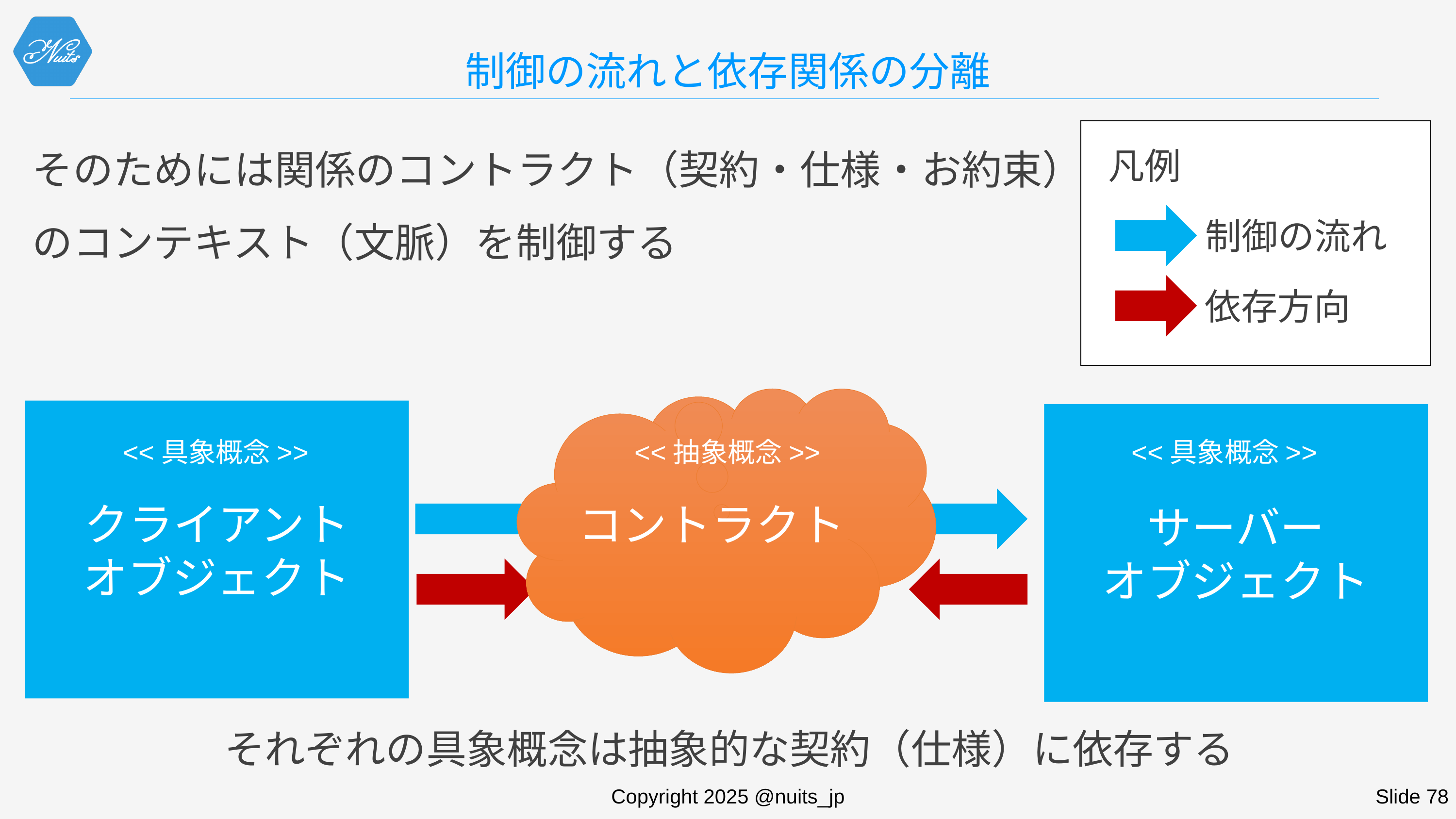

# 制御の流れと依存関係の分離
そのためには関係のコントラクト（契約・仕様・お約束）のコンテキスト（文脈）を制御する

凡例

制御の流れ

依存方向
コントラクト
クライアント
オブジェクト
サーバー
オブジェクト
<<具象概念>>
<<抽象概念>>
<<具象概念>>

それぞれの具象概念は抽象的な契約（仕様）に依存する